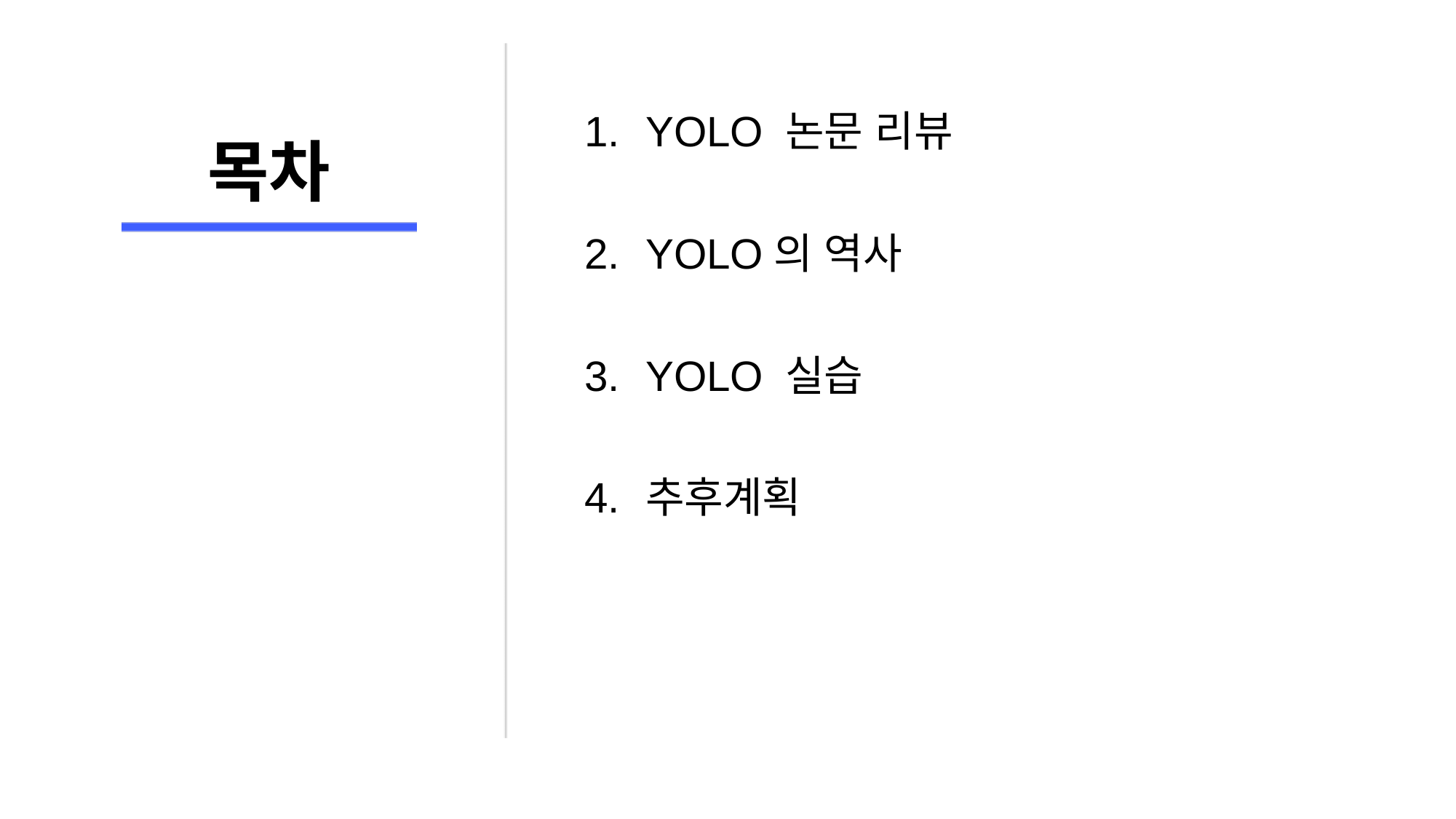

# 목차
YOLO 논문 리뷰

YOLO의 역사

YOLO 실습

추후계획